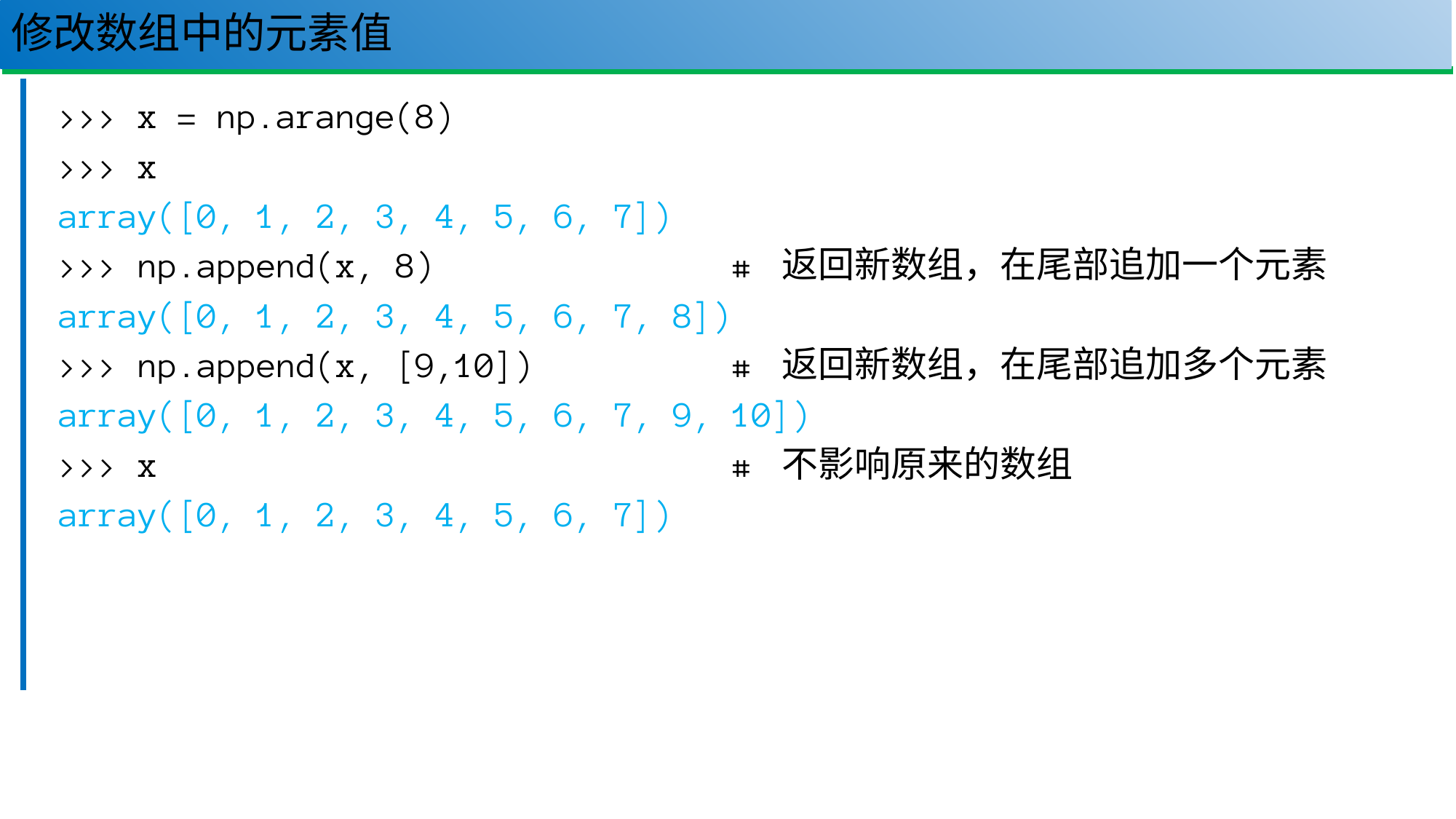

# 修改数组中的元素值
77
>>> x = np.arange(8)
>>> x
array([0, 1, 2, 3, 4, 5, 6, 7])
>>> np.append(x, 8)               # 返回新数组，在尾部追加一个元素
array([0, 1, 2, 3, 4, 5, 6, 7, 8])
>>> np.append(x, [9,10])          # 返回新数组，在尾部追加多个元素
array([0, 1, 2, 3, 4, 5, 6, 7, 9, 10])
>>> x                             # 不影响原来的数组
array([0, 1, 2, 3, 4, 5, 6, 7])